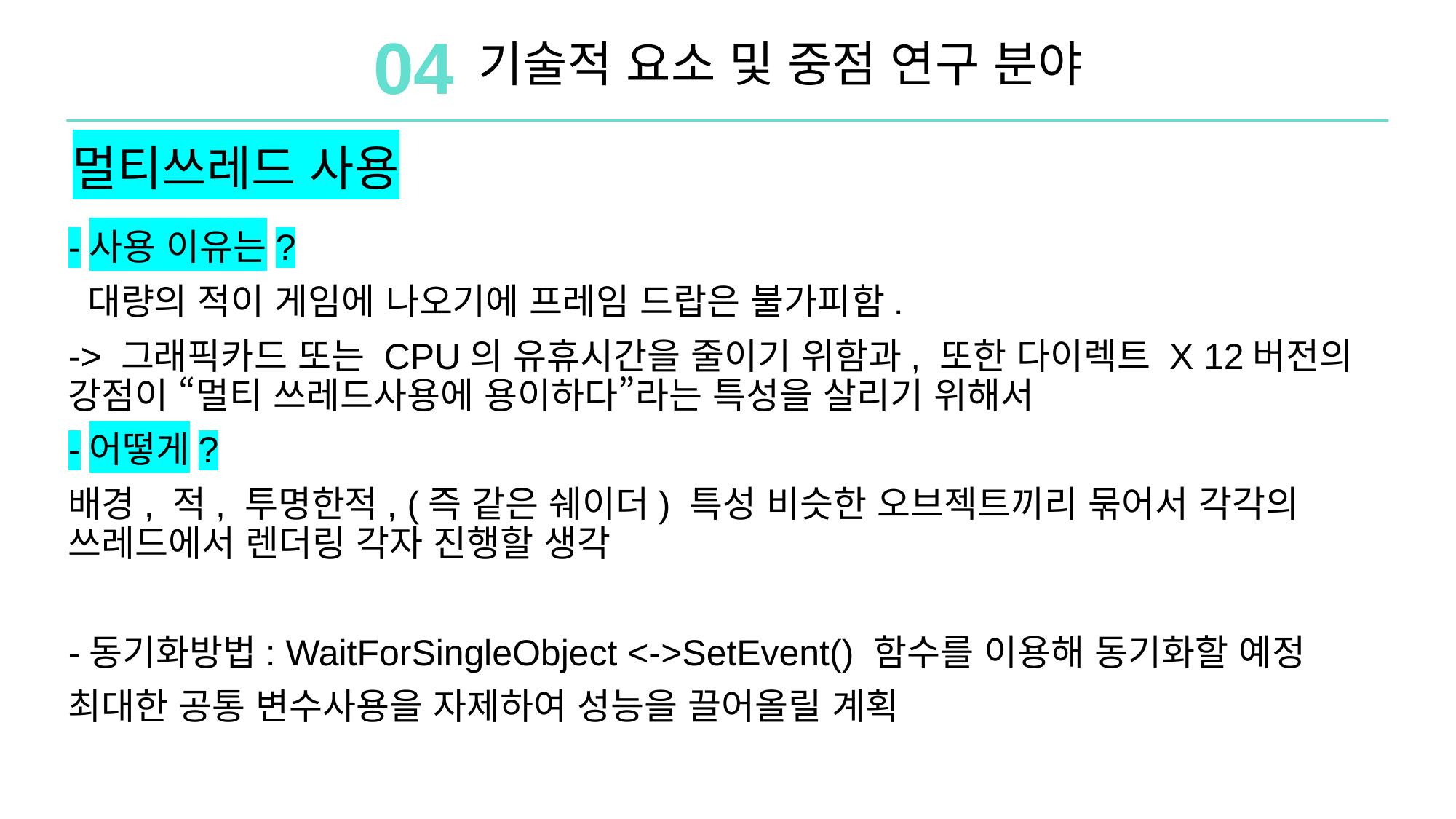

04
기술적 요소 및 중점 연구 분야

멀티쓰레드 사용
-사용 이유는?
 대량의 적이 게임에 나오기에 프레임 드랍은 불가피함.
-> 그래픽카드 또는 CPU의 유휴시간을 줄이기 위함과, 또한 다이렉트 X 12버전의 강점이 “멀티 쓰레드사용에 용이하다”라는 특성을 살리기 위해서
-어떻게?
배경, 적, 투명한적, (즉 같은 쉐이더) 특성 비슷한 오브젝트끼리 묶어서 각각의 쓰레드에서 렌더링 각자 진행할 생각

-동기화방법: WaitForSingleObject <->SetEvent() 함수를 이용해 동기화할 예정
최대한 공통 변수사용을 자제하여 성능을 끌어올릴 계획